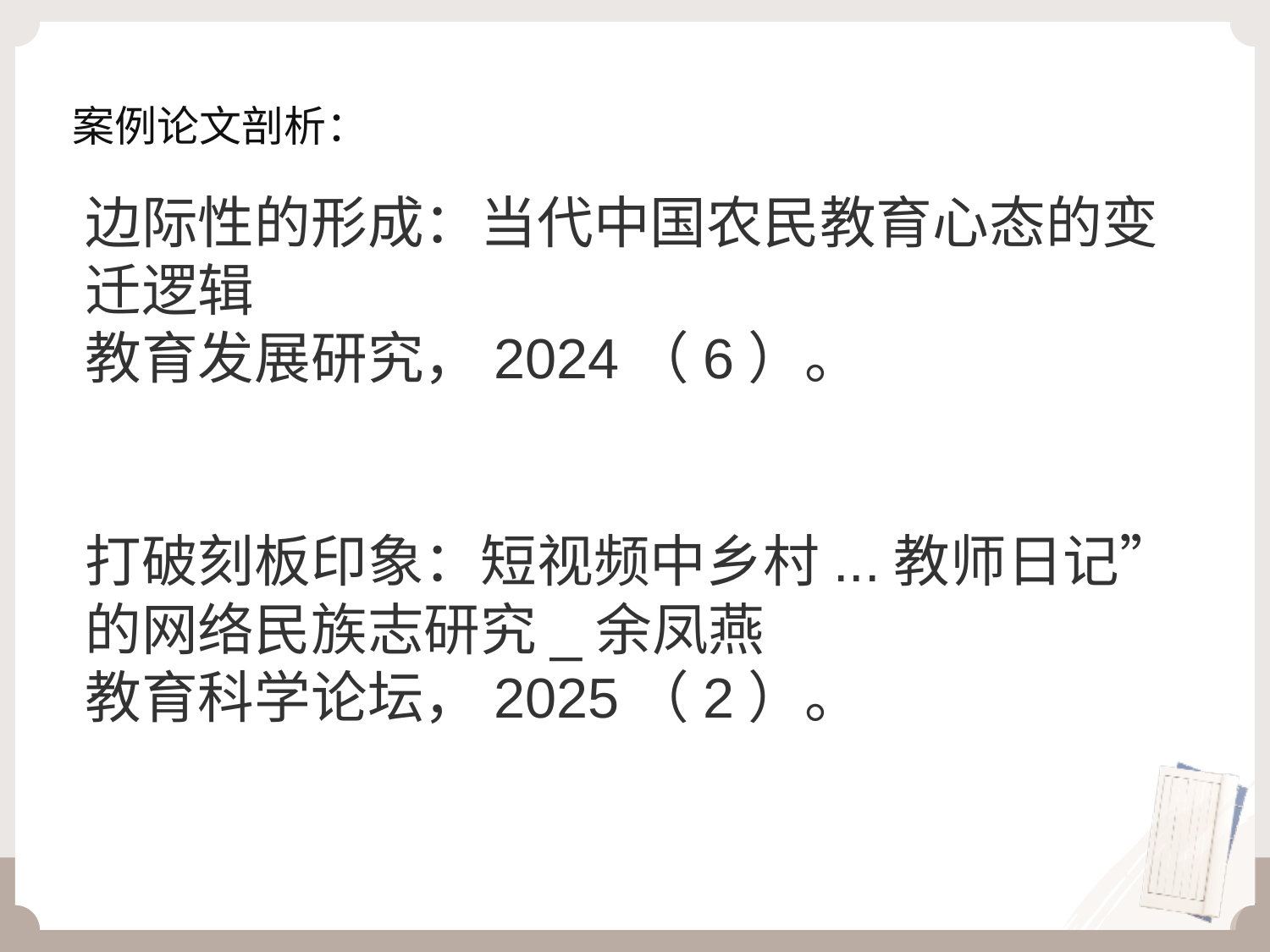

# 案例论文剖析：
边际性的形成：当代中国农民教育心态的变迁逻辑
教育发展研究，2024（6）。

打破刻板印象：短视频中乡村...教师日记”的网络民族志研究_余凤燕
教育科学论坛，2025（2）。